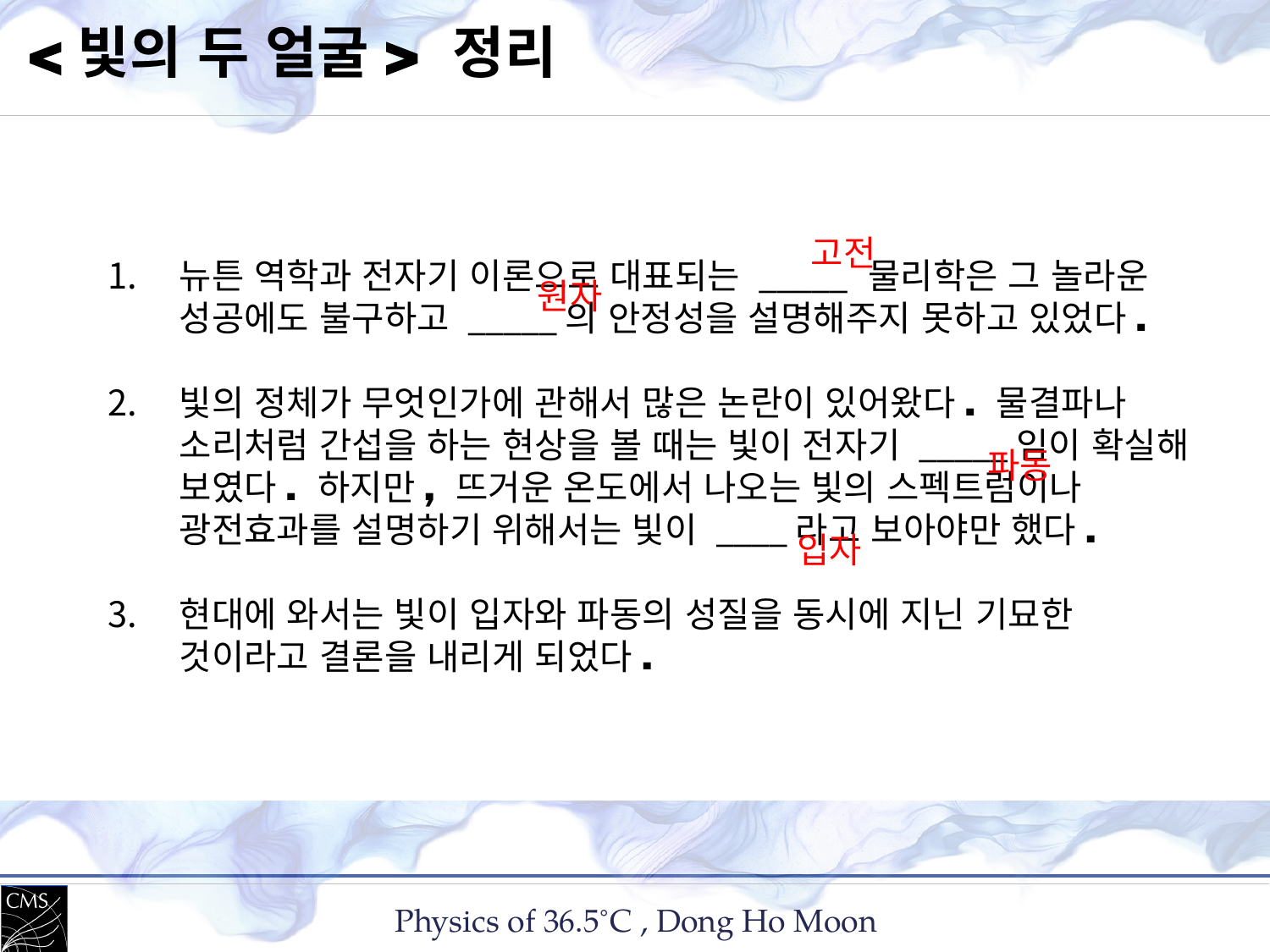

<빛의 두 얼굴> 정리
고전
원자
뉴튼 역학과 전자기 이론으로 대표되는 _____ 물리학은 그 놀라운 성공에도 불구하고 _____의 안정성을 설명해주지 못하고 있었다.

빛의 정체가 무엇인가에 관해서 많은 논란이 있어왔다. 물결파나 소리처럼 간섭을 하는 현상을 볼 때는 빛이 전자기 _____임이 확실해 보였다. 하지만, 뜨거운 온도에서 나오는 빛의 스펙트럼이나 광전효과를 설명하기 위해서는 빛이 ____라고 보아야만 했다.

현대에 와서는 빛이 입자와 파동의 성질을 동시에 지닌 기묘한 것이라고 결론을 내리게 되었다.
파동
입자